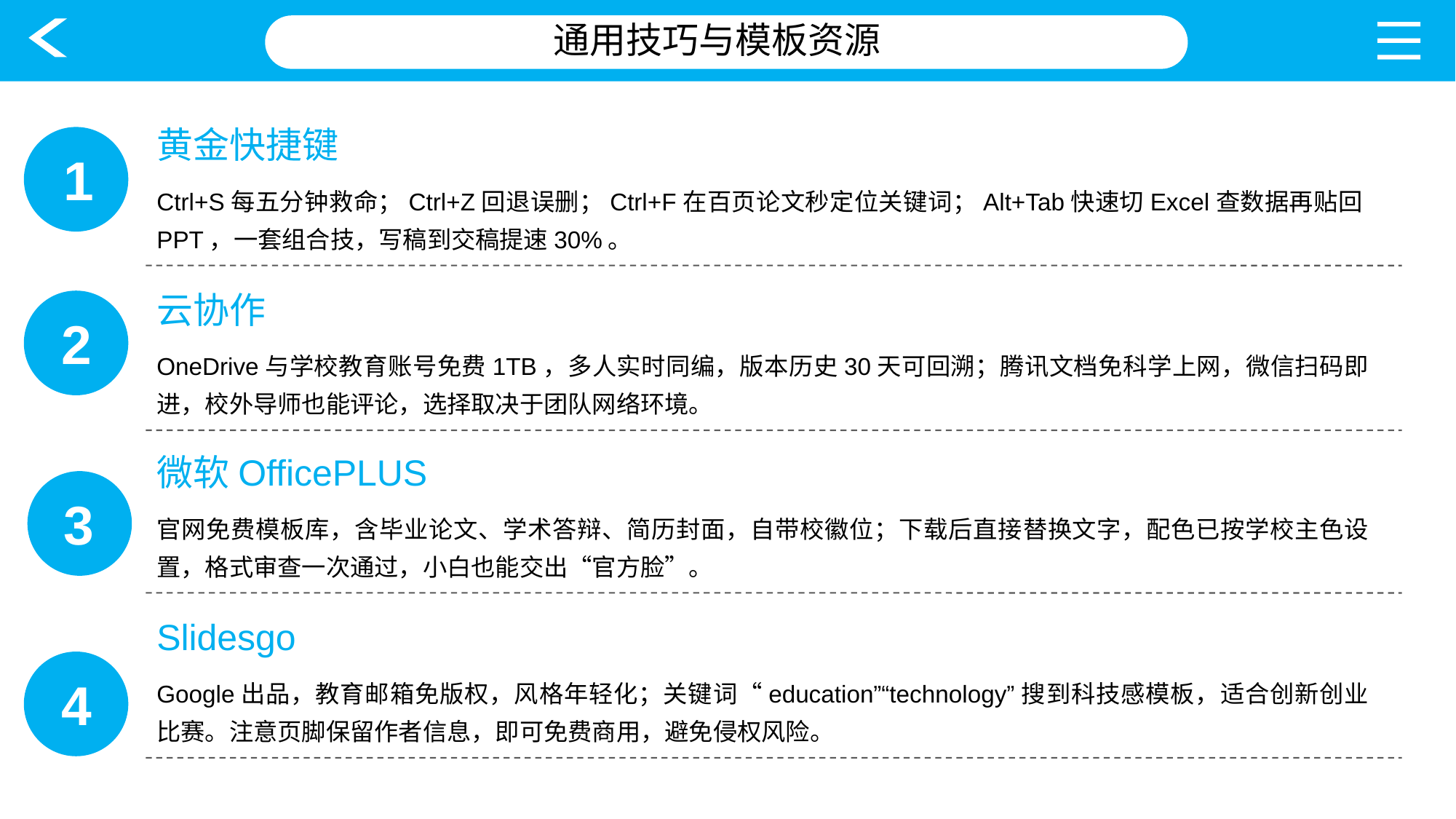

通用技巧与模板资源

黄金快捷键

1
Ctrl+S每五分钟救命；Ctrl+Z回退误删；Ctrl+F在百页论文秒定位关键词；Alt+Tab快速切Excel查数据再贴回PPT，一套组合技，写稿到交稿提速30%。

云协作

2
OneDrive与学校教育账号免费1TB，多人实时同编，版本历史30天可回溯；腾讯文档免科学上网，微信扫码即进，校外导师也能评论，选择取决于团队网络环境。

微软OfficePLUS

3
官网免费模板库，含毕业论文、学术答辩、简历封面，自带校徽位；下载后直接替换文字，配色已按学校主色设置，格式审查一次通过，小白也能交出“官方脸”。

Slidesgo

Google出品，教育邮箱免版权，风格年轻化；关键词“education”“technology”搜到科技感模板，适合创新创业比赛。注意页脚保留作者信息，即可免费商用，避免侵权风险。
4